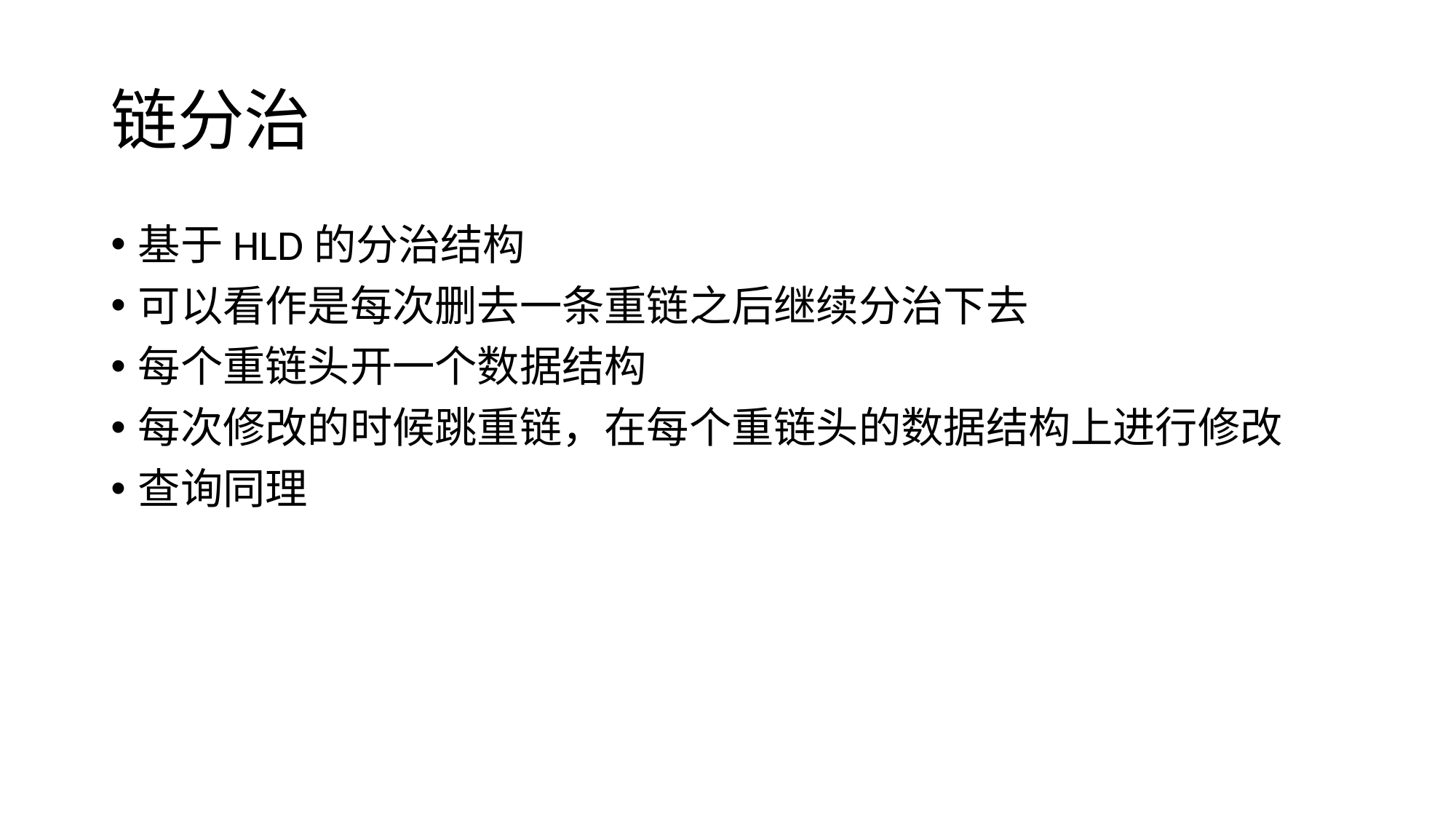

# 链分治
基于HLD的分治结构
可以看作是每次删去一条重链之后继续分治下去
每个重链头开一个数据结构
每次修改的时候跳重链，在每个重链头的数据结构上进行修改
查询同理